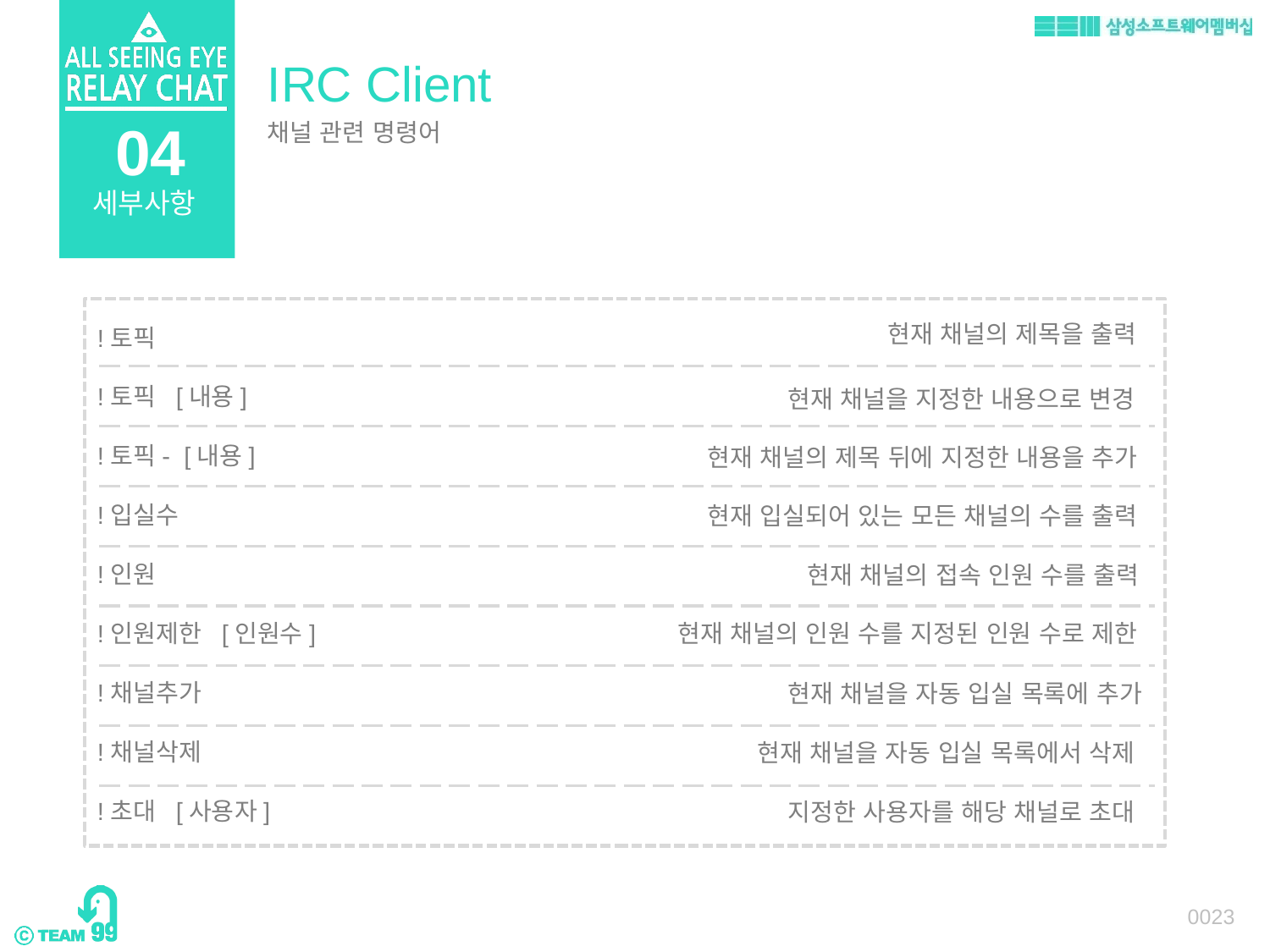

IRC Client
04
채널 관련 명령어
세부사항

현재 채널의 제목을 출력
!토픽

!토픽  [내용]

!토픽-  [내용]

!입실수

!인원

!인원제한  [인원수]

!채널추가

!채널삭제

!초대  [사용자]

현재 채널을 지정한 내용으로 변경
현재 채널의 제목 뒤에 지정한 내용을 추가
현재 입실되어 있는 모든 채널의 수를 출력
현재 채널의 접속 인원 수를 출력
현재 채널의 인원 수를 지정된 인원 수로 제한
현재 채널을 자동 입실 목록에 추가
현재 채널을 자동 입실 목록에서 삭제
지정한 사용자를 해당 채널로 초대
0023